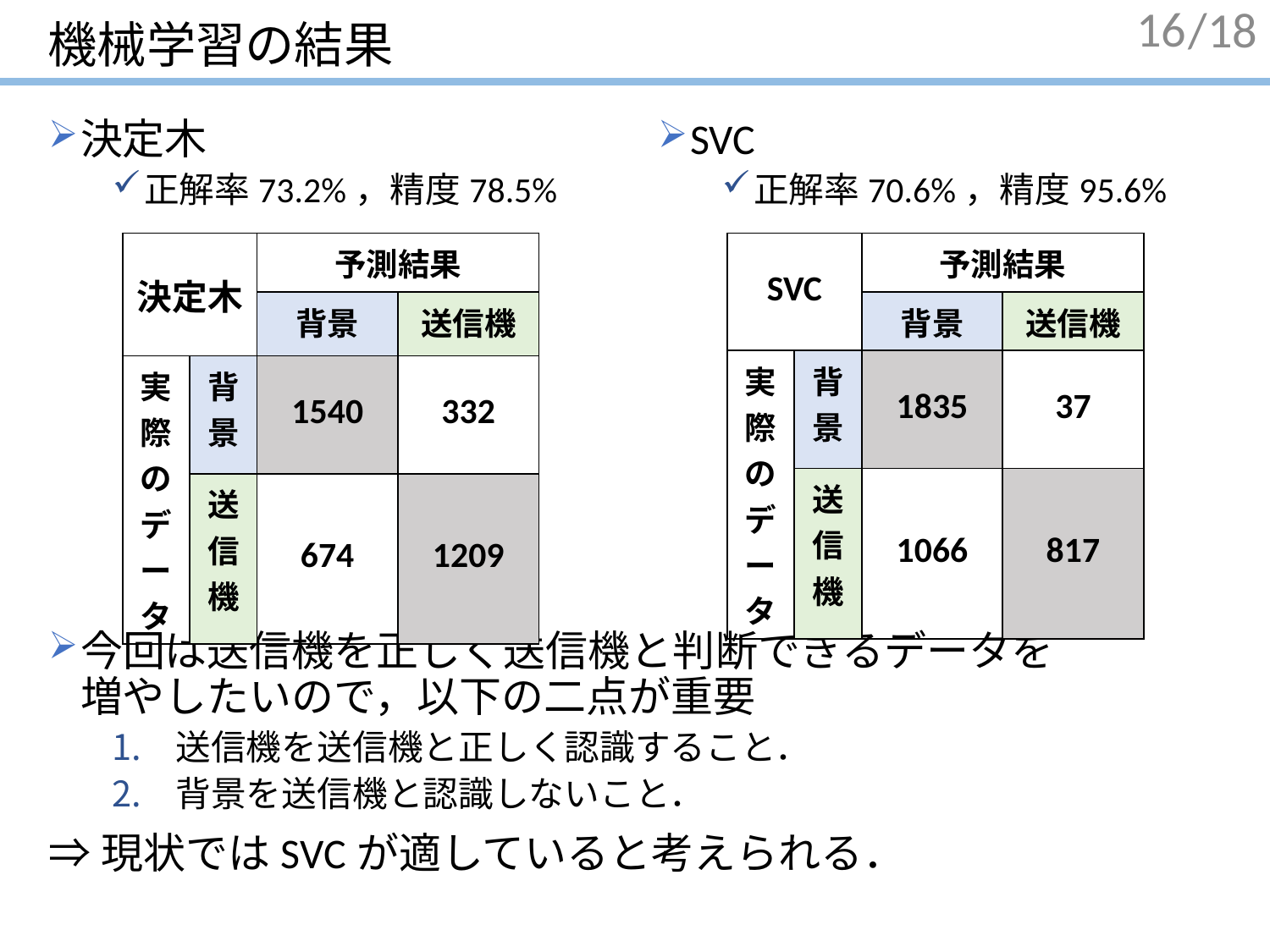

# 機械学習の結果
16
決定木
正解率73.2%，精度78.5%

今回は送信機を正しく送信機と判断できるデータを　　　増やしたいので，以下の二点が重要
送信機を送信機と正しく認識すること．
背景を送信機と認識しないこと．
⇒現状ではSVCが適していると考えられる．
SVC
正解率70.6%，精度95.6%

| 決定木 |  | 予測結果 |  |
| --- | --- | --- | --- |
|  |  | 背景 | 送信機 |
| 実際のデータ | 背景 | 1540 | 332 |
|  | 送信機 | 674 | 1209 |
| SVC |  | 予測結果 |  |
| --- | --- | --- | --- |
|  |  | 背景 | 送信機 |
| 実際のデータ | 背景 | 1835 | 37 |
|  | 送信機 | 1066 | 817 |